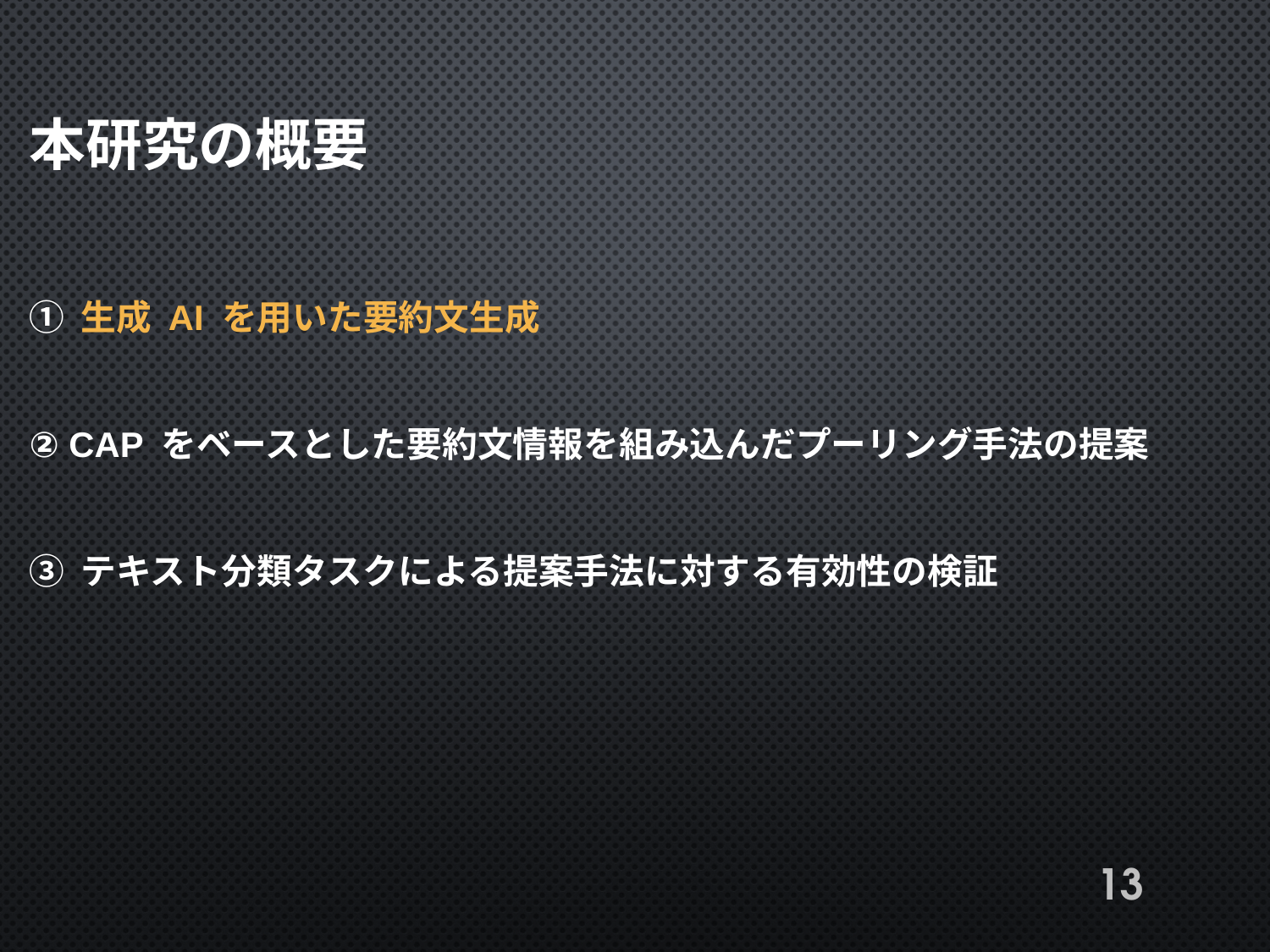

本研究の概要

① 生成 AI を用いた要約文生成

② CAP をベースとした要約文情報を組み込んだプーリング手法の提案

③ テキスト分類タスクによる提案手法に対する有効性の検証

13

[1] 大和秀徳. BERT の分散表現に対する学習可能な重みを持つプーリング手法の提案,
     大阪公立大学大学院情報学研究科 基幹情報学専攻 知能情報分野 修士論文, 2024.
[2] Preferred Elements, https://plamo.preferredai.jp/, 2024.